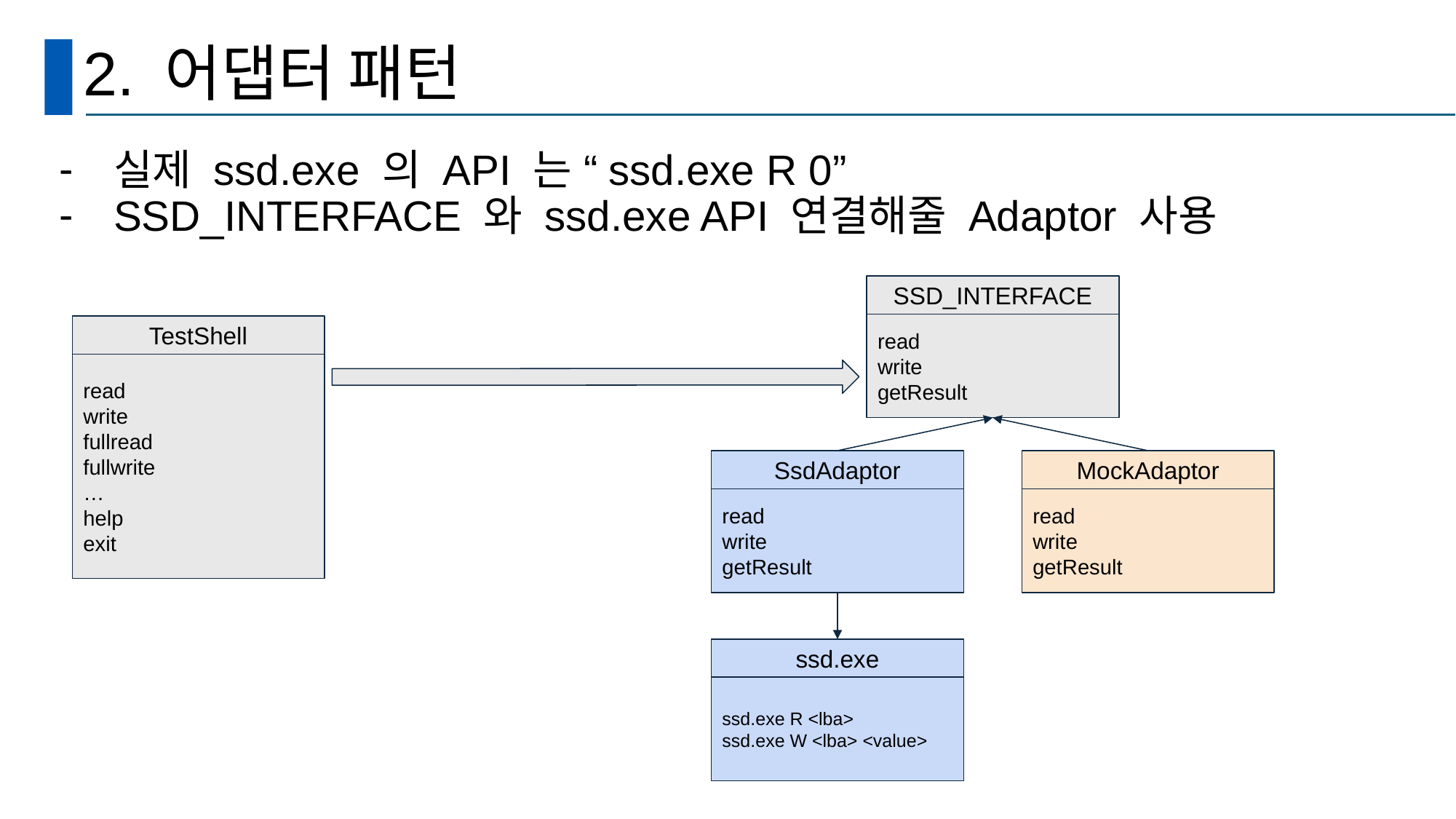

# 2. 어댑터 패턴
실제 ssd.exe 의 API 는 “ssd.exe R 0”
SSD_INTERFACE 와 ssd.exe API 연결해줄 Adaptor 사용
SSD_INTERFACE
read
write
getResult
TestShell
read
write
fullread
fullwrite
…
help
exit

SsdAdaptor
read
write
getResult
MockAdaptor
read
write
getResult
ssd.exe
ssd.exe R <lba>
ssd.exe W <lba> <value>